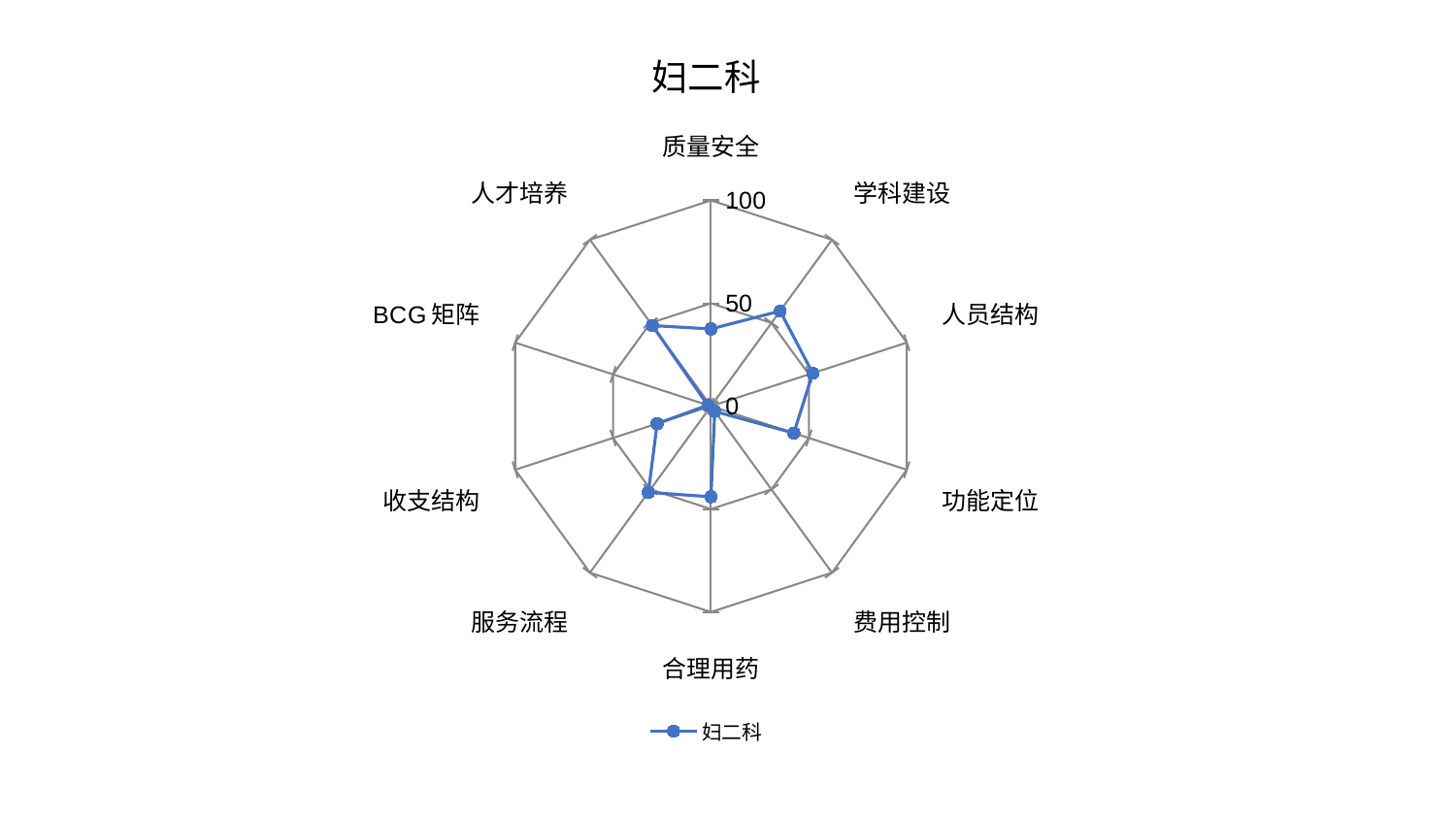

### Chart: 妇二科

| Category | 妇二科 |
|---|---|
| 质量安全 | 37.531722536605706 |
| 学科建设 | 57.131377933463426 |
| 人员结构 | 51.96418424008792 |
| 功能定位 | 42.33490250391154 |
| 费用控制 | 3.143230319983397 |
| 合理用药 | 44.019682523775614 |
| 服务流程 | 51.76422330940092 |
| 收支结构 | 27.501702752903533 |
| BCG矩阵 | 1.5862667480025652 |
| 人才培养 | 48.43297404296072 |
111